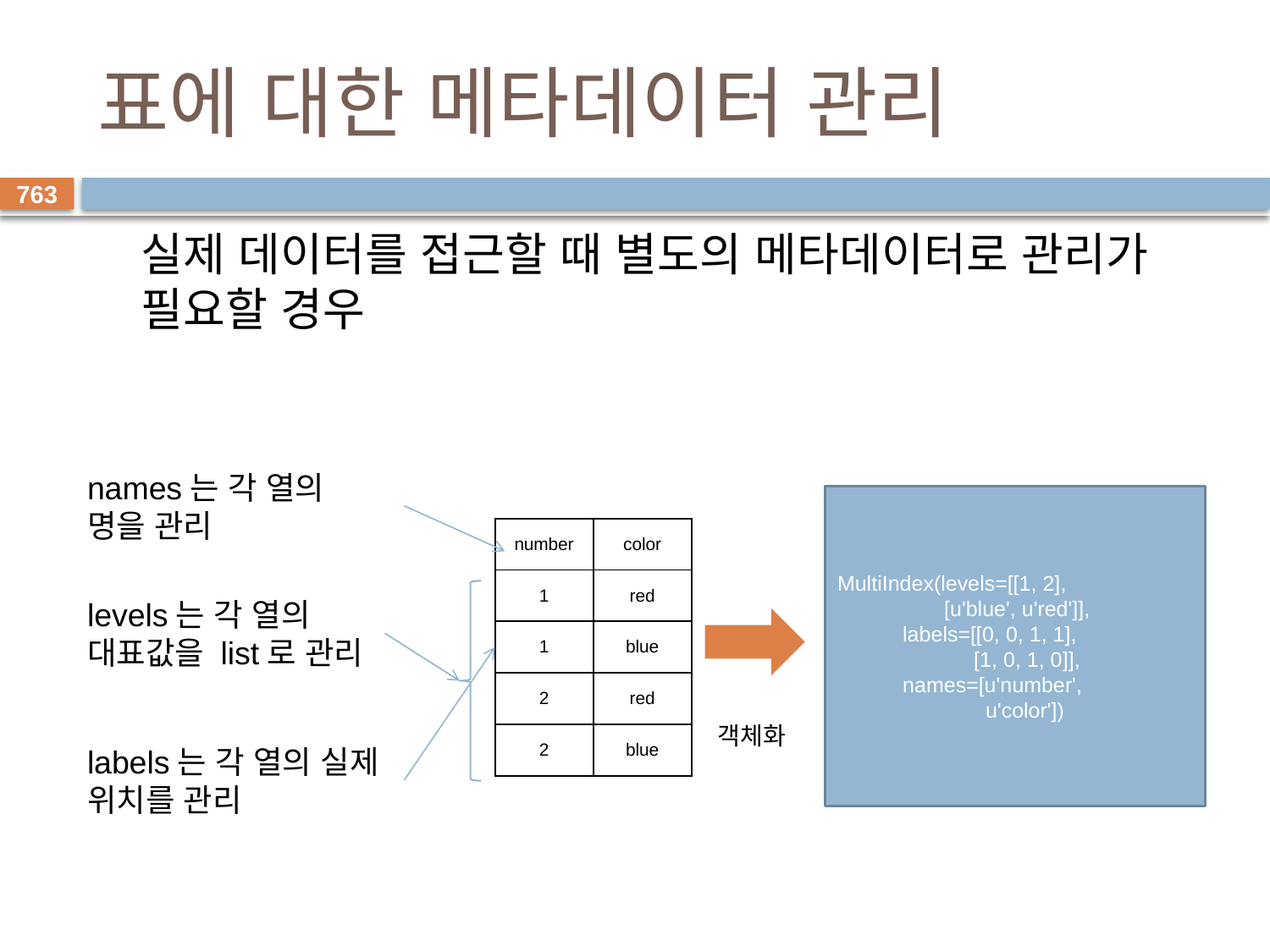

# 표에 대한 메타데이터 관리
763
실제 데이터를 접근할 때 별도의 메타데이터로 관리가 필요할 경우
names는 각 열의 명을 관리
MultiIndex(levels=[[1, 2],
                  [u'blue', u'red']],
           labels=[[0, 0, 1, 1],
                       [1, 0, 1, 0]],
           names=[u'number',
                         u'color'])
| number | color |
| --- | --- |
| 1 | red |
| 1 | blue |
| 2 | red |
| 2 | blue |

levels는 각 열의 대표값을 list로 관리

객체화
labels는 각 열의 실제 위치를 관리